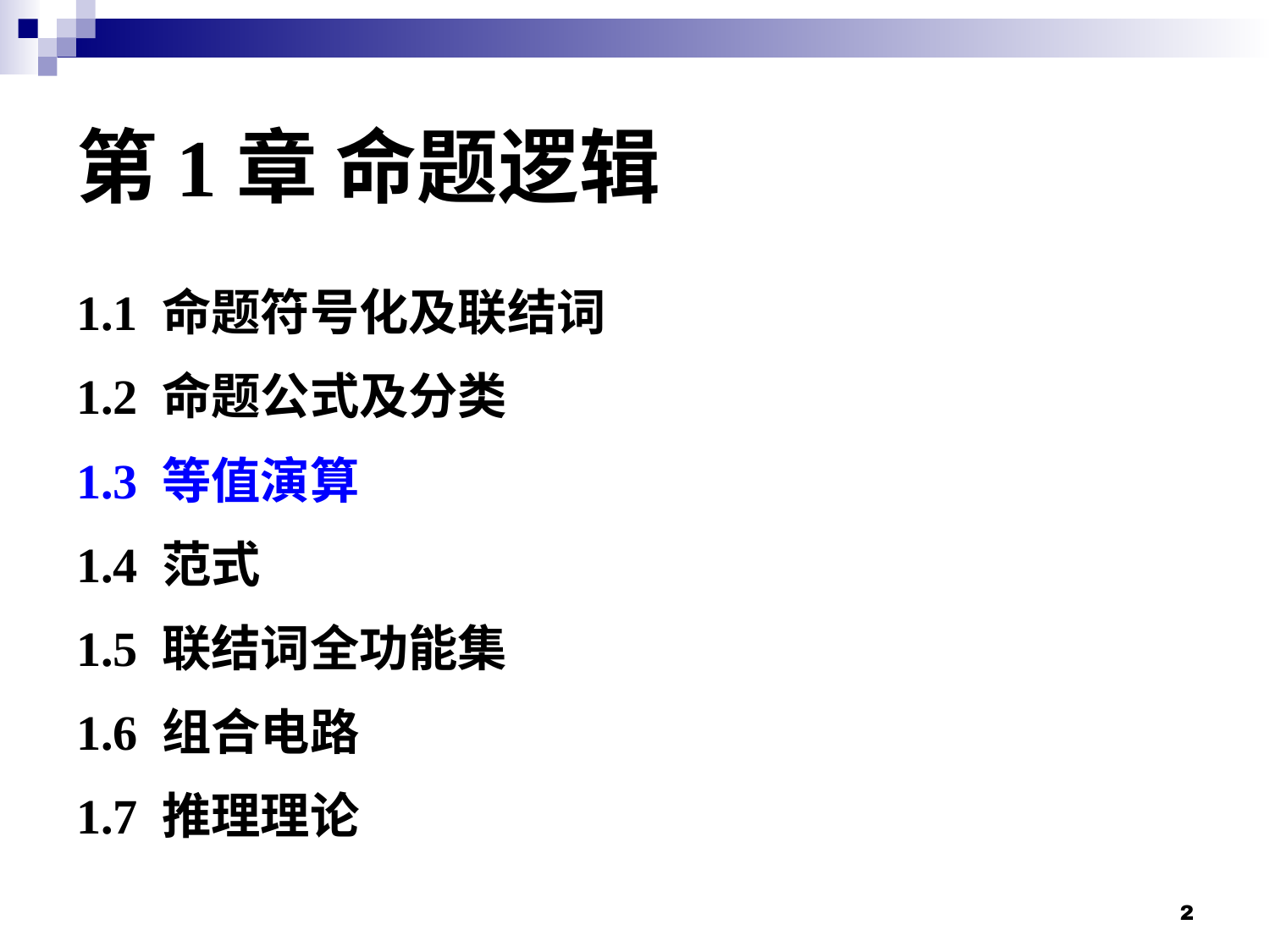

1.1 命题符号化及联结词
1.2 命题公式及分类
1.3 等值演算
1.4 范式
1.5 联结词全功能集
1.6 组合电路
1.7 推理理论
# 第1章 命题逻辑
2